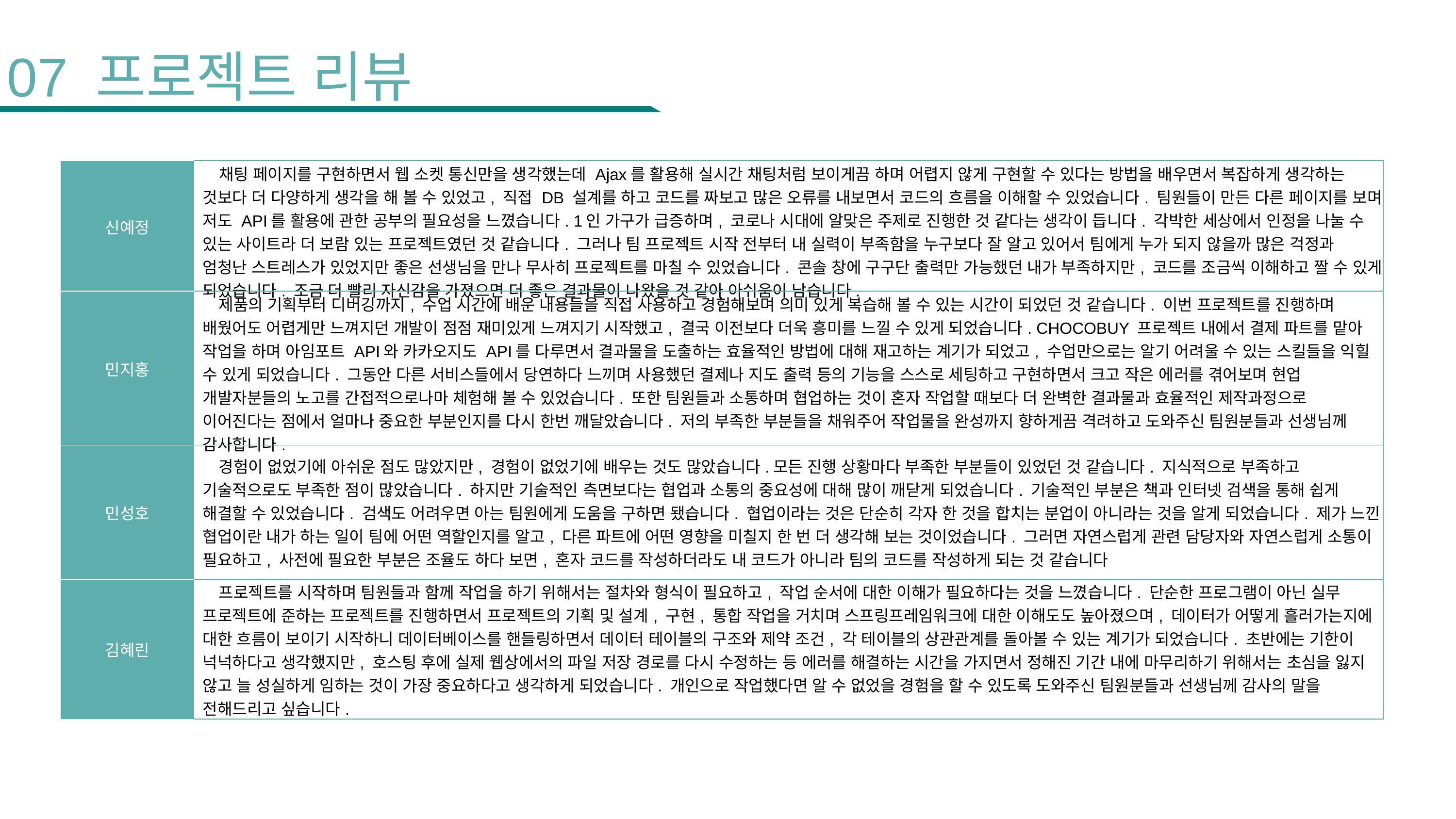

07 프로젝트 리뷰

| 신예정 | 채팅 페이지를 구현하면서 웹 소켓 통신만을 생각했는데 Ajax를 활용해 실시간 채팅처럼 보이게끔 하며 어렵지 않게 구현할 수 있다는 방법을 배우면서 복잡하게 생각하는 것보다 더 다양하게 생각을 해 볼 수 있었고, 직접 DB 설계를 하고 코드를 짜보고 많은 오류를 내보면서 코드의 흐름을 이해할 수 있었습니다. 팀원들이 만든 다른 페이지를 보며 저도 API를 활용에 관한 공부의 필요성을 느꼈습니다. 1인 가구가 급증하며, 코로나 시대에 알맞은 주제로 진행한 것 같다는 생각이 듭니다. 각박한 세상에서 인정을 나눌 수 있는 사이트라 더 보람 있는 프로젝트였던 것 같습니다. 그러나 팀 프로젝트 시작 전부터 내 실력이 부족함을 누구보다 잘 알고 있어서 팀에게 누가 되지 않을까 많은 걱정과 엄청난 스트레스가 있었지만 좋은 선생님을 만나 무사히 프로젝트를 마칠 수 있었습니다. 콘솔 창에 구구단 출력만 가능했던 내가 부족하지만, 코드를 조금씩 이해하고 짤 수 있게 되었습니다. 조금 더 빨리 자신감을 가졌으면 더 좋은 결과물이 나왔을 것 같아 아쉬움이 남습니다. |
| --- | --- |
| 민지홍 | 제품의 기획부터 디버깅까지, 수업 시간에 배운 내용들을 직접 사용하고 경험해보며 의미 있게 복습해 볼 수 있는 시간이 되었던 것 같습니다. 이번 프로젝트를 진행하며 배웠어도 어렵게만 느껴지던 개발이 점점 재미있게 느껴지기 시작했고, 결국 이전보다 더욱 흥미를 느낄 수 있게 되었습니다. CHOCOBUY 프로젝트 내에서 결제 파트를 맡아 작업을 하며 아임포트 API와 카카오지도 API를 다루면서 결과물을 도출하는 효율적인 방법에 대해 재고하는 계기가 되었고, 수업만으로는 알기 어려울 수 있는 스킬들을 익힐 수 있게 되었습니다. 그동안 다른 서비스들에서 당연하다 느끼며 사용했던 결제나 지도 출력 등의 기능을 스스로 세팅하고 구현하면서 크고 작은 에러를 겪어보며 현업 개발자분들의 노고를 간접적으로나마 체험해 볼 수 있었습니다. 또한 팀원들과 소통하며 협업하는 것이 혼자 작업할 때보다 더 완벽한 결과물과 효율적인 제작과정으로 이어진다는 점에서 얼마나 중요한 부분인지를 다시 한번 깨달았습니다. 저의 부족한 부분들을 채워주어 작업물을 완성까지 향하게끔 격려하고 도와주신 팀원분들과 선생님께 감사합니다. |
| 민성호 | 경험이 없었기에 아쉬운 점도 많았지만, 경험이 없었기에 배우는 것도 많았습니다.모든 진행 상황마다 부족한 부분들이 있었던 것 같습니다. 지식적으로 부족하고 기술적으로도 부족한 점이 많았습니다. 하지만 기술적인 측면보다는 협업과 소통의 중요성에 대해 많이 깨닫게 되었습니다. 기술적인 부분은 책과 인터넷 검색을 통해 쉽게 해결할 수 있었습니다. 검색도 어려우면 아는 팀원에게 도움을 구하면 됐습니다. 협업이라는 것은 단순히 각자 한 것을 합치는 분업이 아니라는 것을 알게 되었습니다. 제가 느낀 협업이란 내가 하는 일이 팀에 어떤 역할인지를 알고, 다른 파트에 어떤 영향을 미칠지 한 번 더 생각해 보는 것이었습니다. 그러면 자연스럽게 관련 담당자와 자연스럽게 소통이 필요하고, 사전에 필요한 부분은 조율도 하다 보면, 혼자 코드를 작성하더라도 내 코드가 아니라 팀의 코드를 작성하게 되는 것 같습니다 |
| 김혜린 | 프로젝트를 시작하며 팀원들과 함께 작업을 하기 위해서는 절차와 형식이 필요하고, 작업 순서에 대한 이해가 필요하다는 것을 느꼈습니다. 단순한 프로그램이 아닌 실무 프로젝트에 준하는 프로젝트를 진행하면서 프로젝트의 기획 및 설계, 구현, 통합 작업을 거치며 스프링프레임워크에 대한 이해도도 높아졌으며, 데이터가 어떻게 흘러가는지에 대한 흐름이 보이기 시작하니 데이터베이스를 핸들링하면서 데이터 테이블의 구조와 제약 조건, 각 테이블의 상관관계를 돌아볼 수 있는 계기가 되었습니다. 초반에는 기한이 넉넉하다고 생각했지만, 호스팅 후에 실제 웹상에서의 파일 저장 경로를 다시 수정하는 등 에러를 해결하는 시간을 가지면서 정해진 기간 내에 마무리하기 위해서는 초심을 잃지 않고 늘 성실하게 임하는 것이 가장 중요하다고 생각하게 되었습니다. 개인으로 작업했다면 알 수 없었을 경험을 할 수 있도록 도와주신 팀원분들과 선생님께 감사의 말을 전해드리고 싶습니다. |